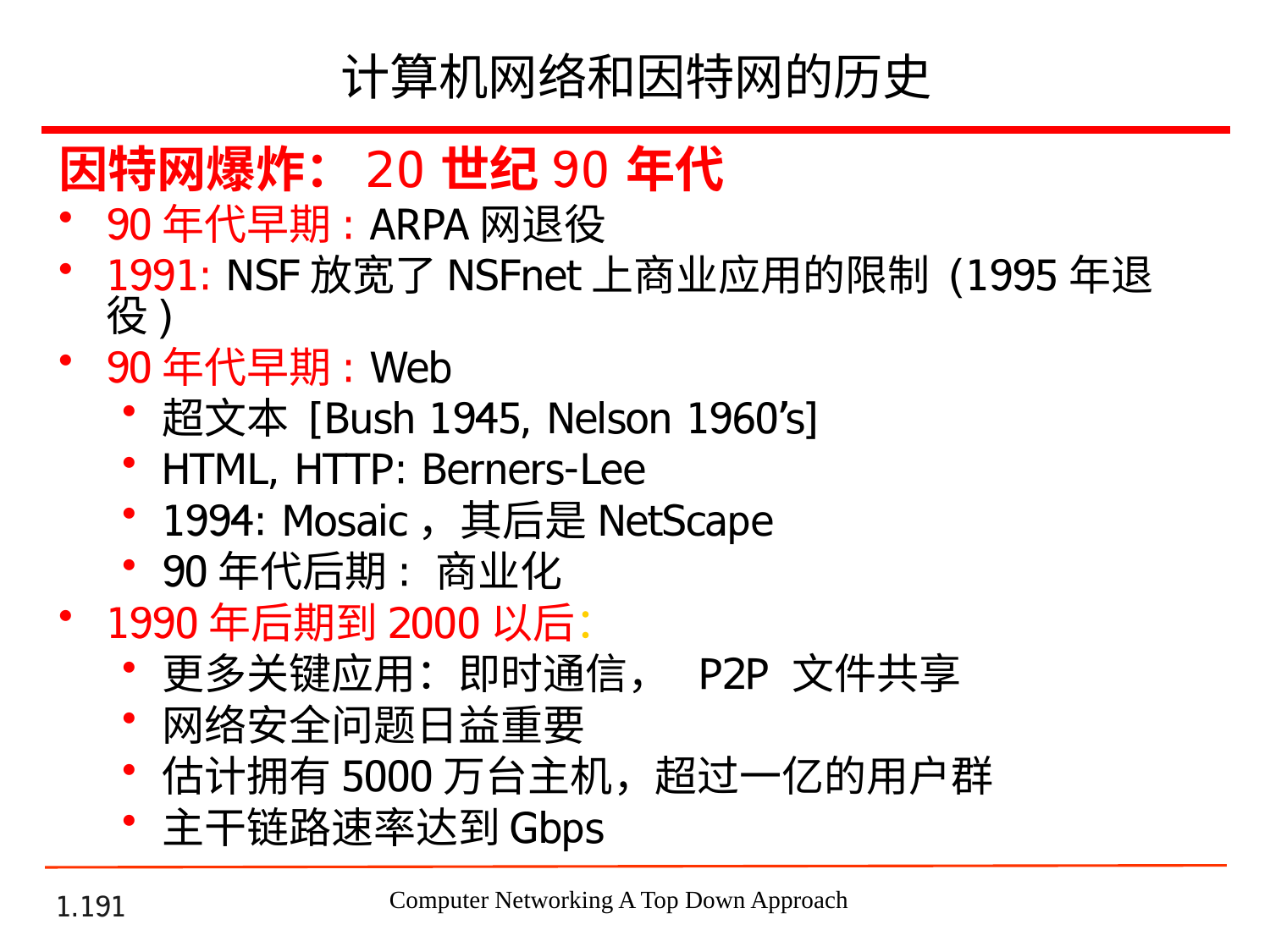

# 计算机网络和因特网的历史
因特网爆炸：20世纪90年代
90年代早期: ARPA网退役
1991: NSF放宽了NSFnet上商业应用的限制 (1995年退役)
90年代早期: Web
超文本 [Bush 1945, Nelson 1960’s]
HTML, HTTP: Berners-Lee
1994: Mosaic，其后是NetScape
90年代后期: 商业化
1990年后期到2000以后：
更多关键应用：即时通信，  P2P 文件共享
网络安全问题日益重要
估计拥有5000万台主机，超过一亿的用户群
主干链路速率达到Gbps